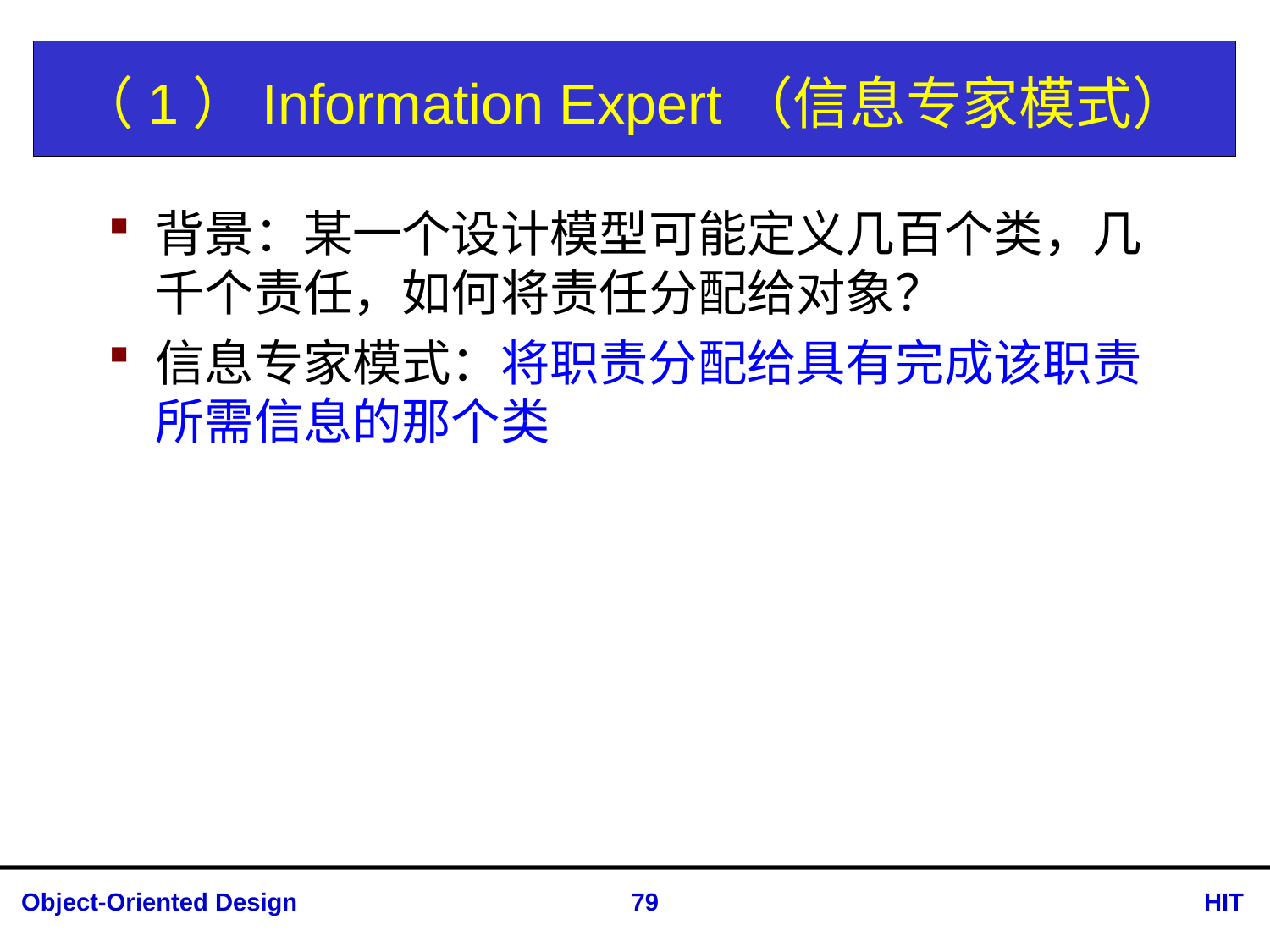

# （1）Information Expert（信息专家模式）
背景：某一个设计模型可能定义几百个类，几千个责任，如何将责任分配给对象？
信息专家模式：将职责分配给具有完成该职责所需信息的那个类